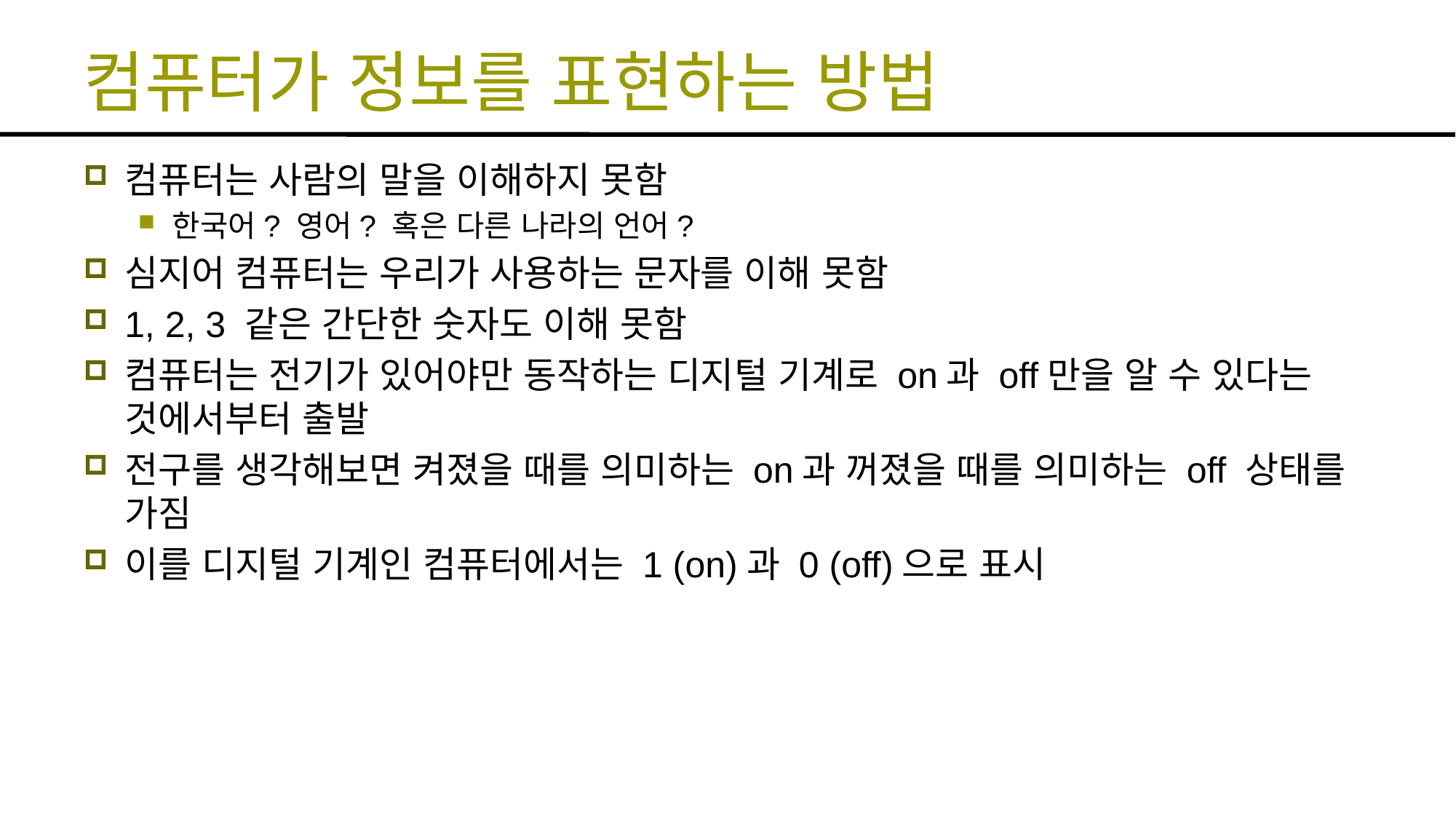

# 컴퓨터가 정보를 표현하는 방법
컴퓨터는 사람의 말을 이해하지 못함
한국어? 영어? 혹은 다른 나라의 언어?
심지어 컴퓨터는 우리가 사용하는 문자를 이해 못함
1, 2, 3 같은 간단한 숫자도 이해 못함
컴퓨터는 전기가 있어야만 동작하는 디지털 기계로 on과 off만을 알 수 있다는 것에서부터 출발
전구를 생각해보면 켜졌을 때를 의미하는 on과 꺼졌을 때를 의미하는 off 상태를 가짐
이를 디지털 기계인 컴퓨터에서는 1 (on)과 0 (off)으로 표시